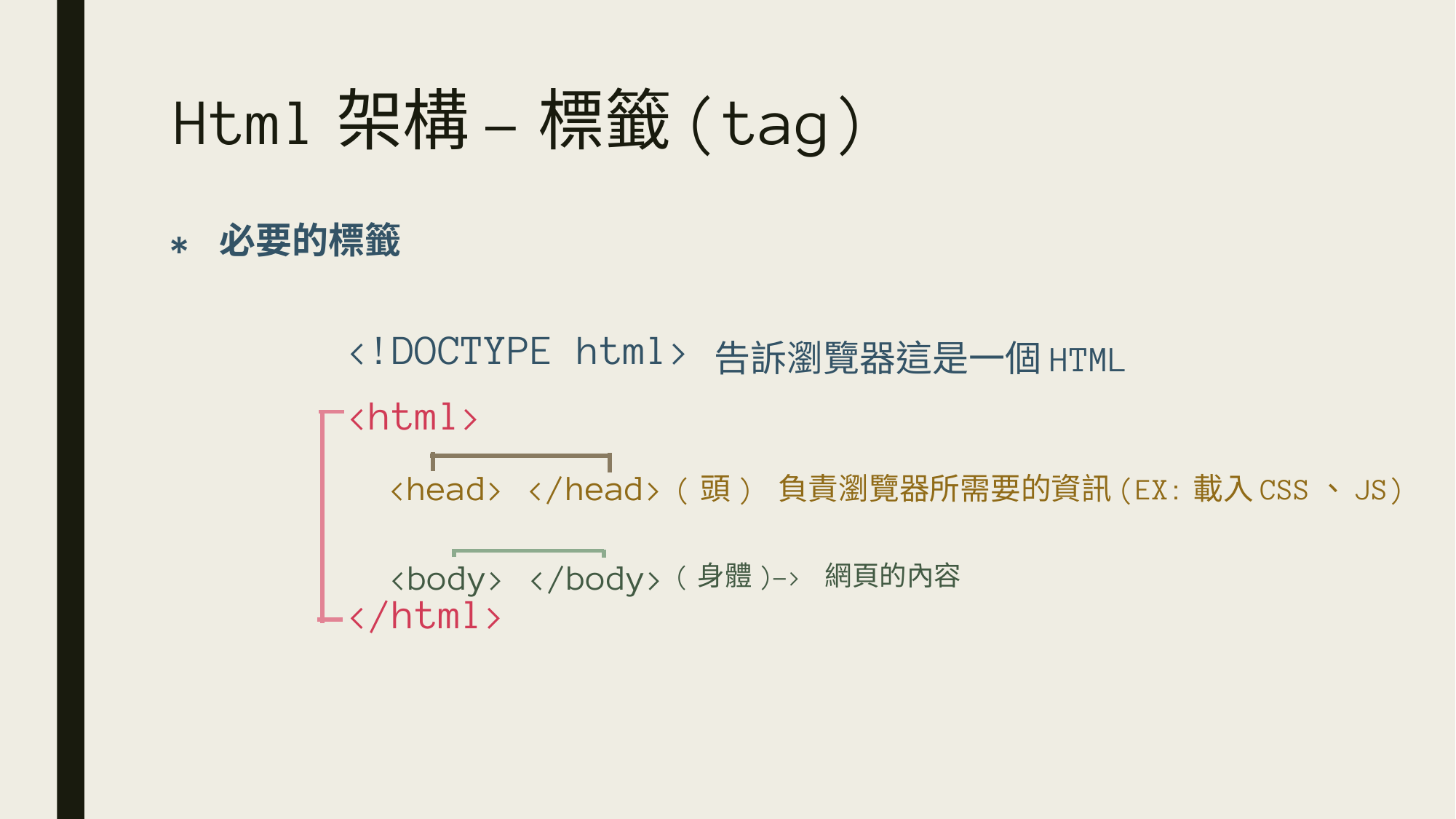

# Html架構-標籤(tag)
* 必要的標籤
<!DOCTYPE html>
<html>

</html>

告訴瀏覽器這是一個HTML
<head> </head>
(頭) 負責瀏覽器所需要的資訊(EX:載入CSS、JS)
<body> </body>
(身體)-> 網頁的內容